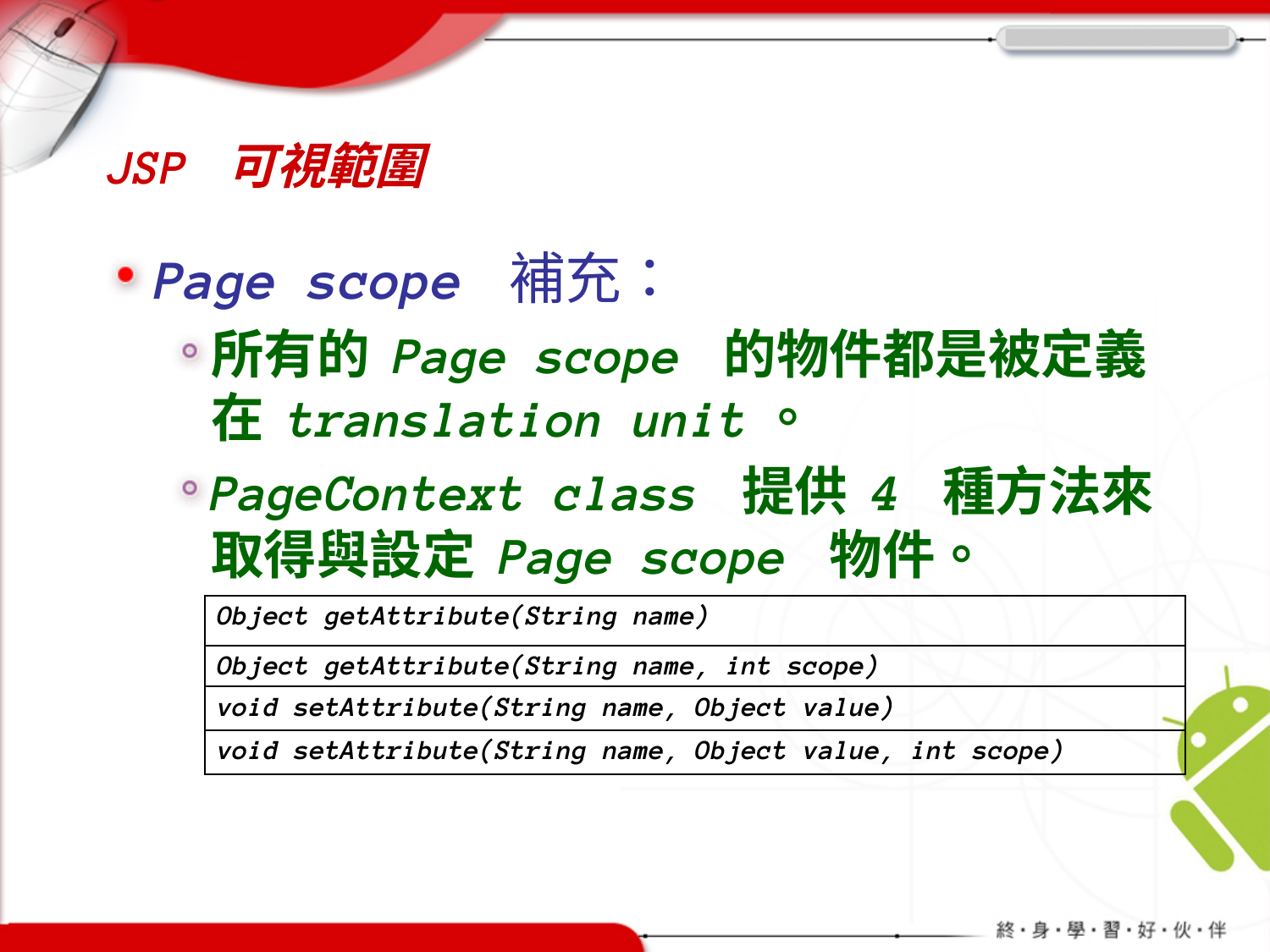

# JSP 可視範圍
Page scope 補充：
所有的 Page scope 的物件都是被定義在 translation unit。
PageContext class 提供 4 種方法來取得與設定 Page scope 物件。
| Object getAttribute(String name) |
| --- |
| Object getAttribute(String name, int scope) |
| void setAttribute(String name, Object value) |
| void setAttribute(String name, Object value, int scope) |